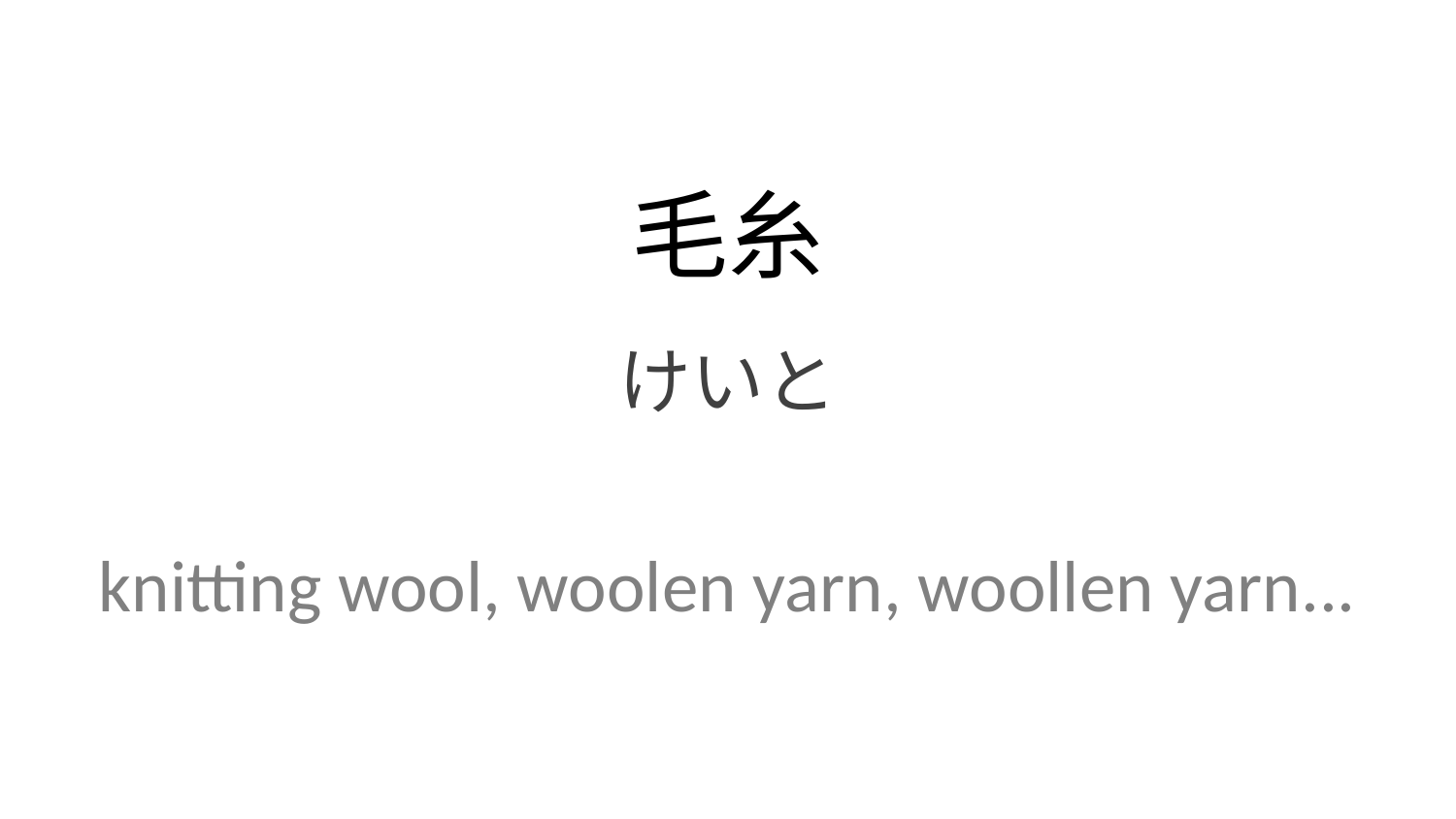

毛糸

けいと
knitting wool, woolen yarn, woollen yarn...